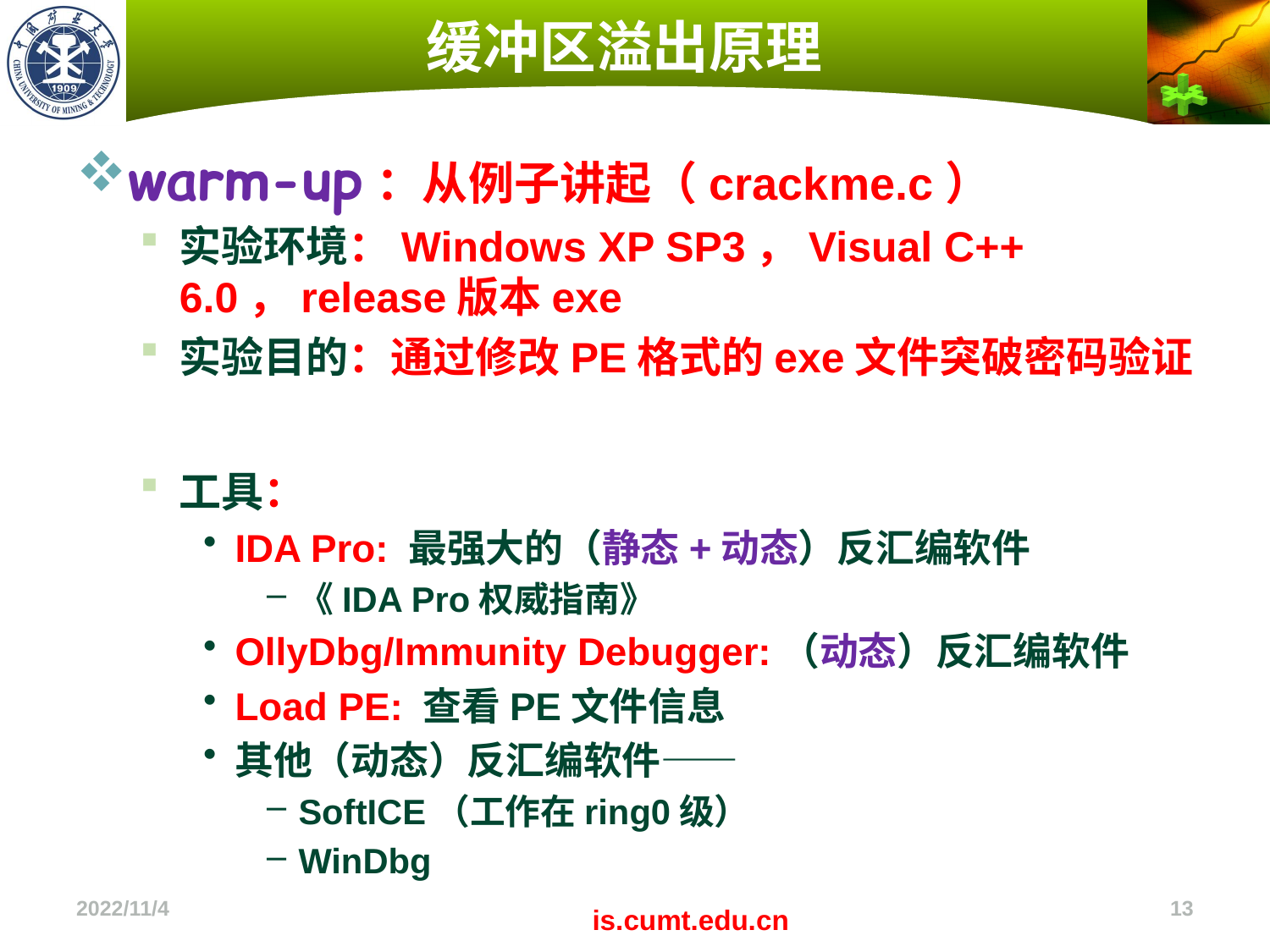

# 缓冲区溢出原理
warm-up：从例子讲起（crackme.c）
实验环境：Windows XP SP3，Visual C++ 6.0，release版本exe
实验目的：通过修改PE格式的exe文件突破密码验证

工具：
IDA Pro: 最强大的（静态+动态）反汇编软件
《IDA Pro权威指南》
OllyDbg/Immunity Debugger:（动态）反汇编软件
Load PE: 查看PE文件信息
其他（动态）反汇编软件——
SoftICE（工作在ring0级）
WinDbg

2022/11/4
13
is.cumt.edu.cn